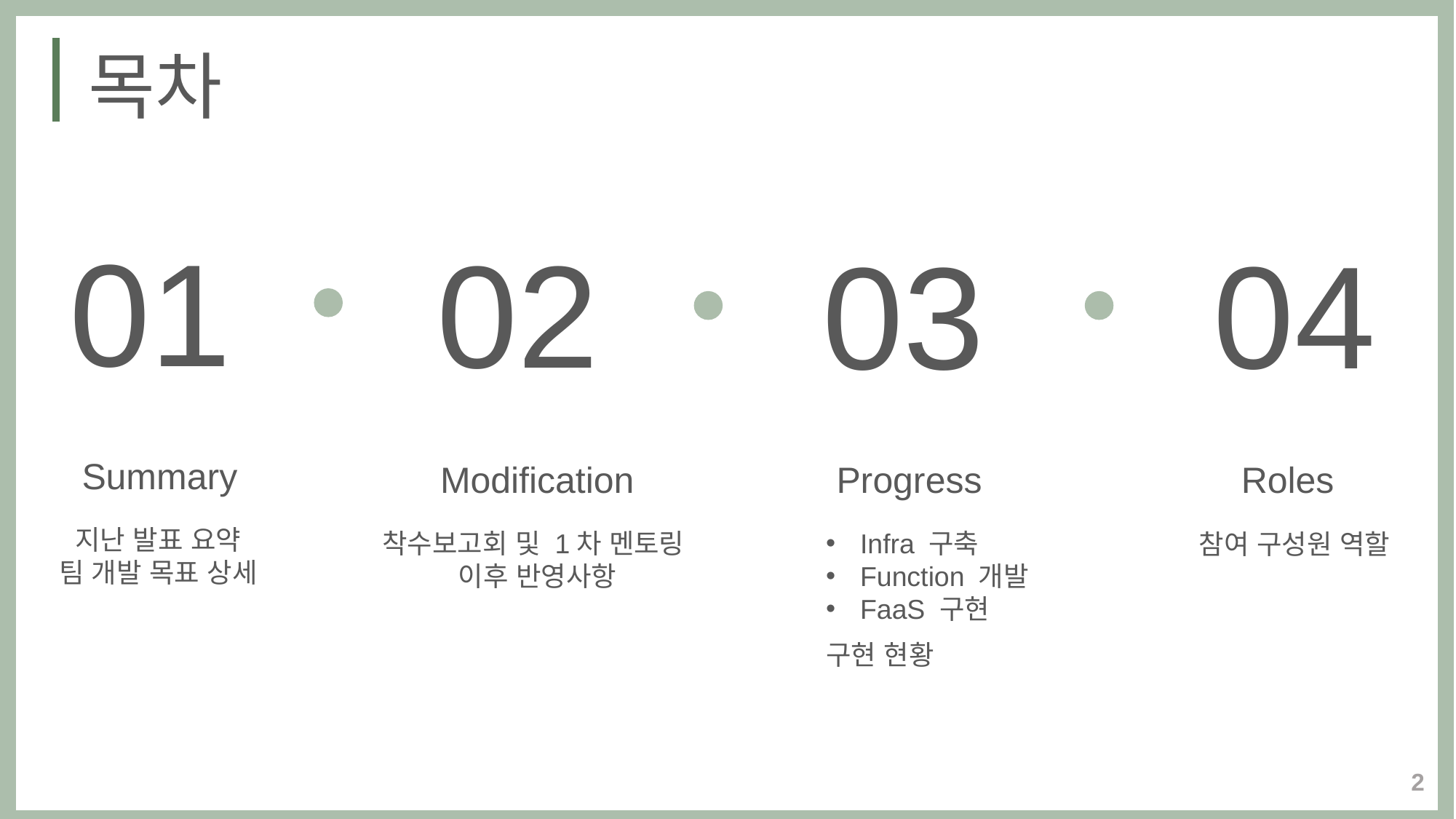

목차
01
02
04
03

Summary
지난 발표 요약
팀 개발 목표 상세
Modification
착수보고회 및 1차 멘토링
이후 반영사항
Roles

Progress
Infra 구축
Function 개발
FaaS 구현

구현 현황
참여 구성원 역할
2